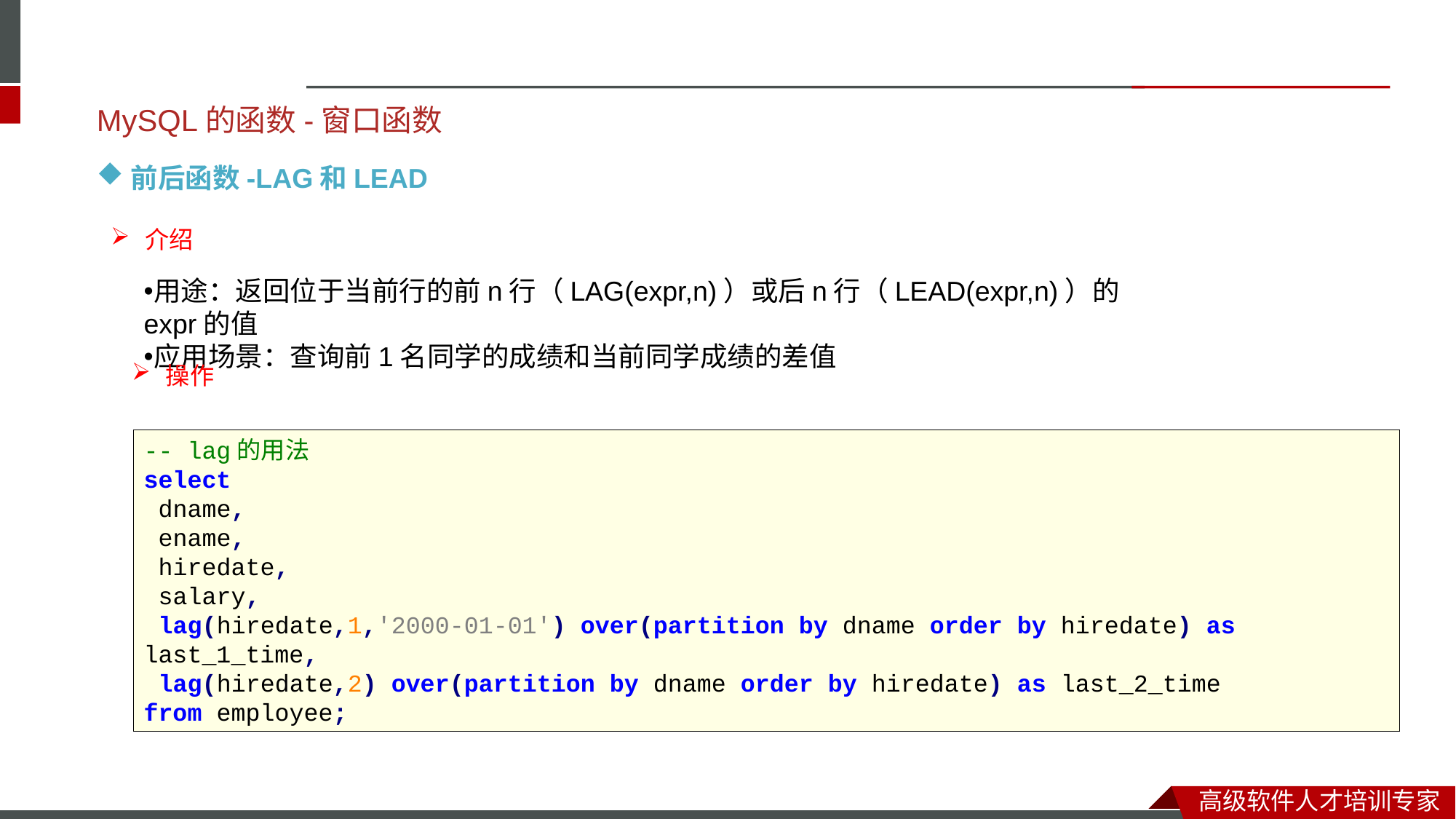

MySQL的函数-窗口函数
前后函数-LAG和LEAD
介绍
用途：返回位于当前行的前n行（LAG(expr,n)）或后n行（LEAD(expr,n)）的expr的值
应用场景：查询前1名同学的成绩和当前同学成绩的差值
操作
-- lag的用法
select
 dname,
 ename,
 hiredate,
 salary,
 lag(hiredate,1,'2000-01-01') over(partition by dname order by hiredate) as last_1_time,
 lag(hiredate,2) over(partition by dname order by hiredate) as last_2_time
from employee;